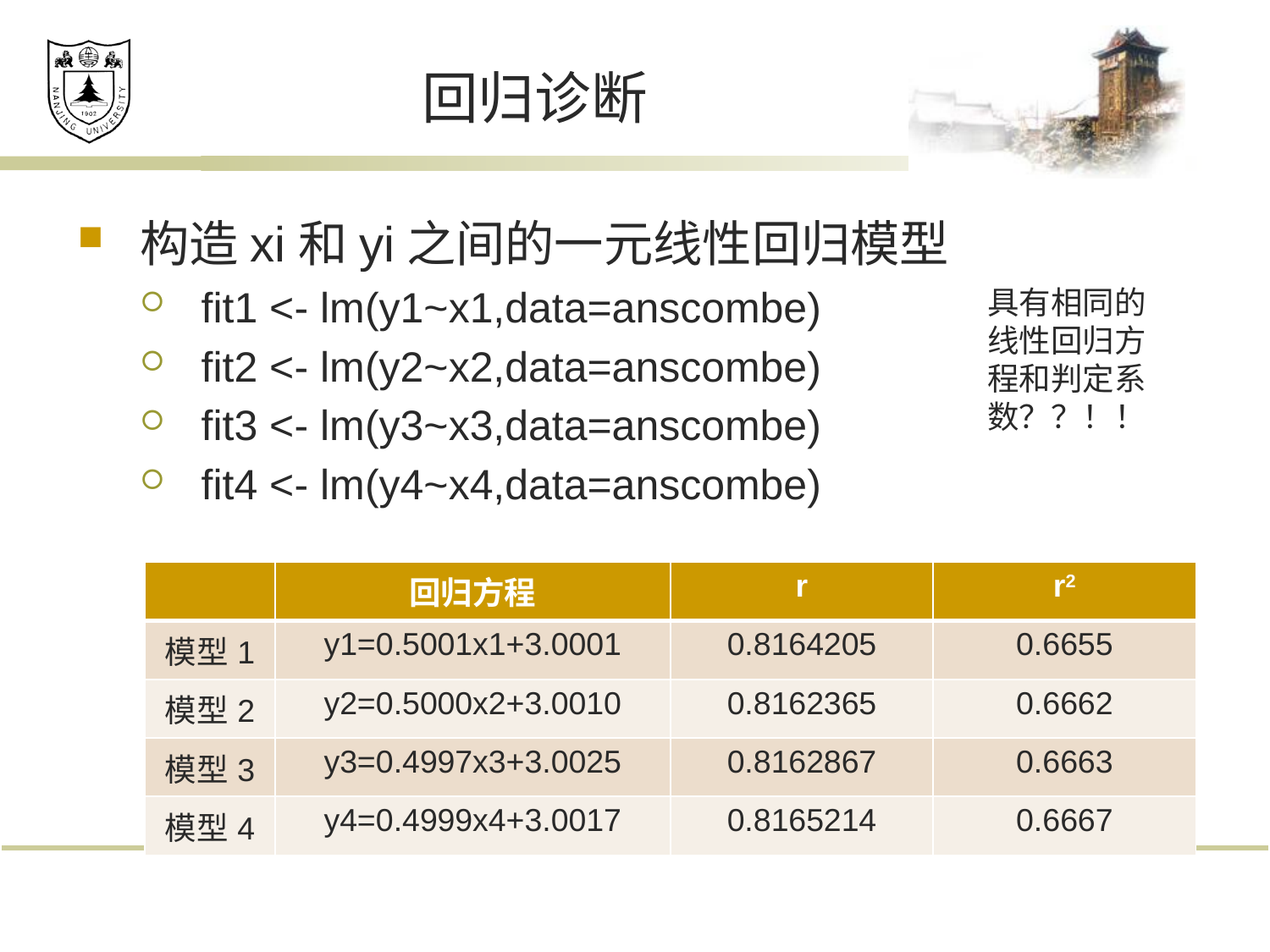

# 回归诊断
构造xi和yi之间的一元线性回归模型
fit1 <- lm(y1~x1,data=anscombe)
fit2 <- lm(y2~x2,data=anscombe)
fit3 <- lm(y3~x3,data=anscombe)
fit4 <- lm(y4~x4,data=anscombe)
具有相同的线性回归方程和判定系数？？！！
|  | 回归方程 | r | r2 |
| --- | --- | --- | --- |
| 模型1 | y1=0.5001x1+3.0001 | 0.8164205 | 0.6655 |
| 模型2 | y2=0.5000x2+3.0010 | 0.8162365 | 0.6662 |
| 模型3 | y3=0.4997x3+3.0025 | 0.8162867 | 0.6663 |
| 模型4 | y4=0.4999x4+3.0017 | 0.8165214 | 0.6667 |